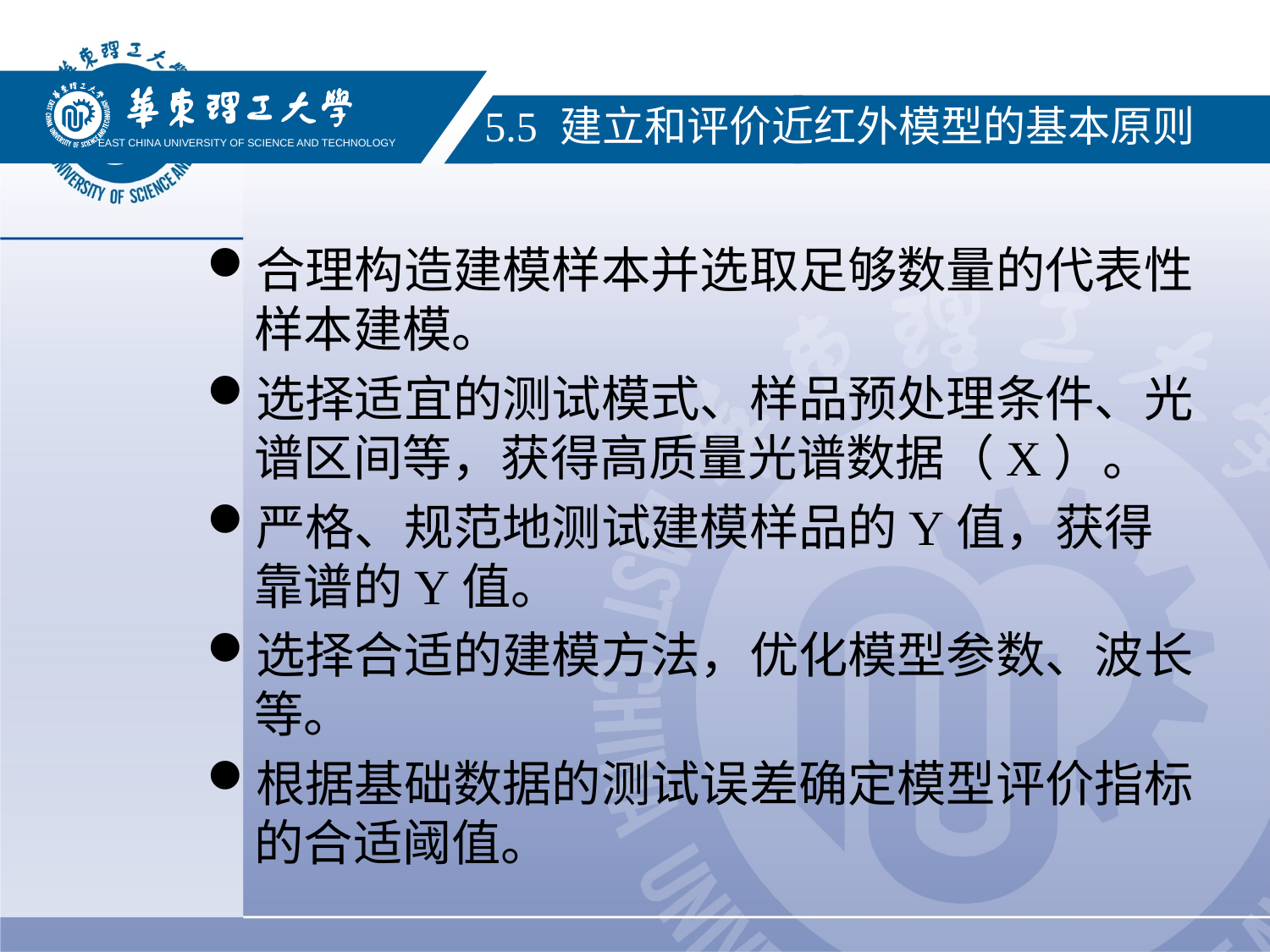

EAST CHINA UNIVERSITY OF SCIENCE AND TECHNOLOGY
 5.5 建立和评价近红外模型的基本原则

合理构造建模样本并选取足够数量的代表性样本建模。
选择适宜的测试模式、样品预处理条件、光谱区间等，获得高质量光谱数据（X）。
严格、规范地测试建模样品的Y值，获得靠谱的Y值。
选择合适的建模方法，优化模型参数、波长等。
根据基础数据的测试误差确定模型评价指标的合适阈值。